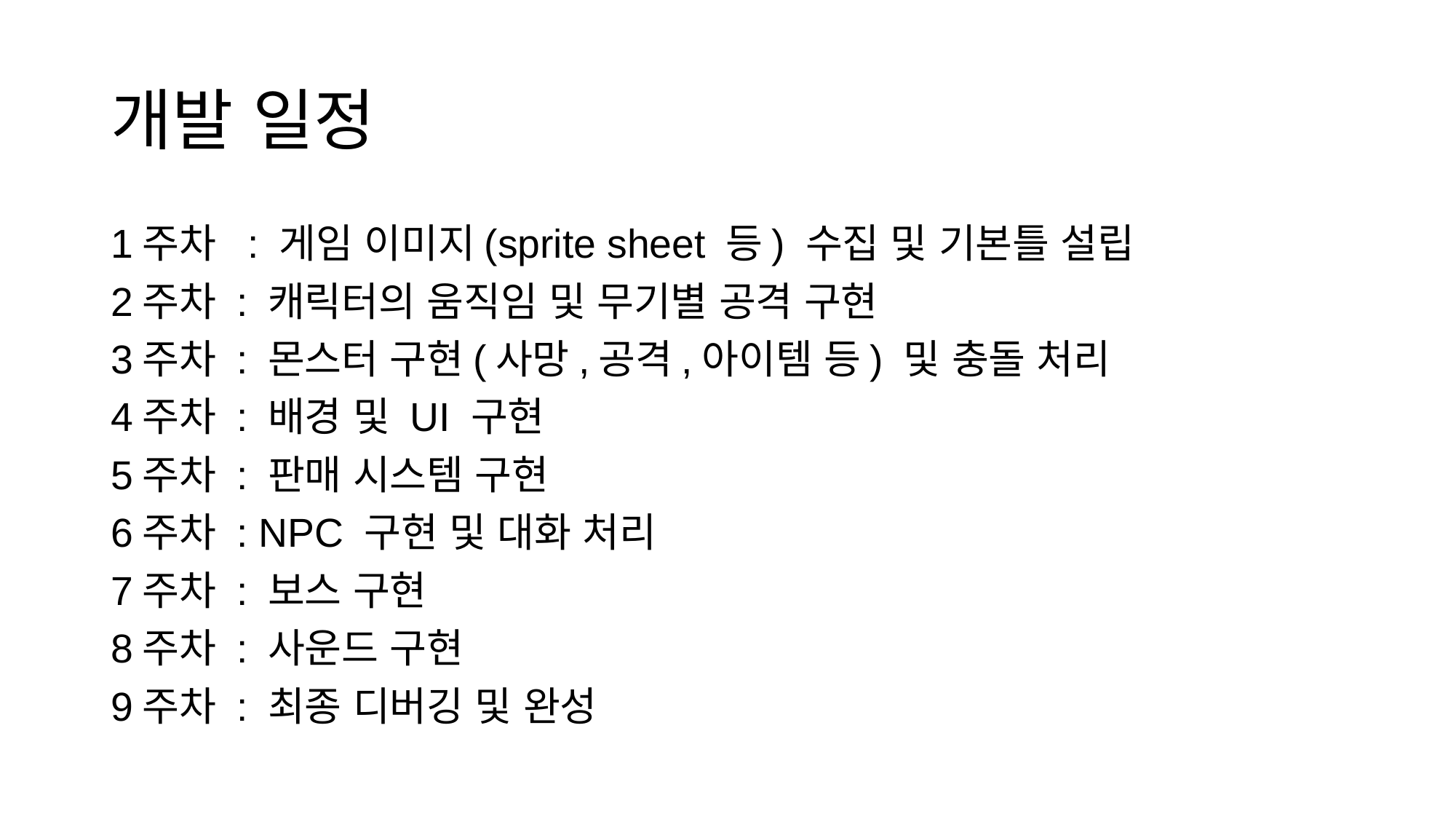

# 개발 일정
1주차  : 게임 이미지(sprite sheet 등) 수집 및 기본틀 설립
2주차 : 캐릭터의 움직임 및 무기별 공격 구현
3주차 : 몬스터 구현(사망,공격,아이템 등) 및 충돌 처리
4주차 : 배경 및 UI 구현
5주차 : 판매 시스템 구현
6주차 : NPC 구현 및 대화 처리
7주차 : 보스 구현
8주차 : 사운드 구현
9주차 : 최종 디버깅 및 완성